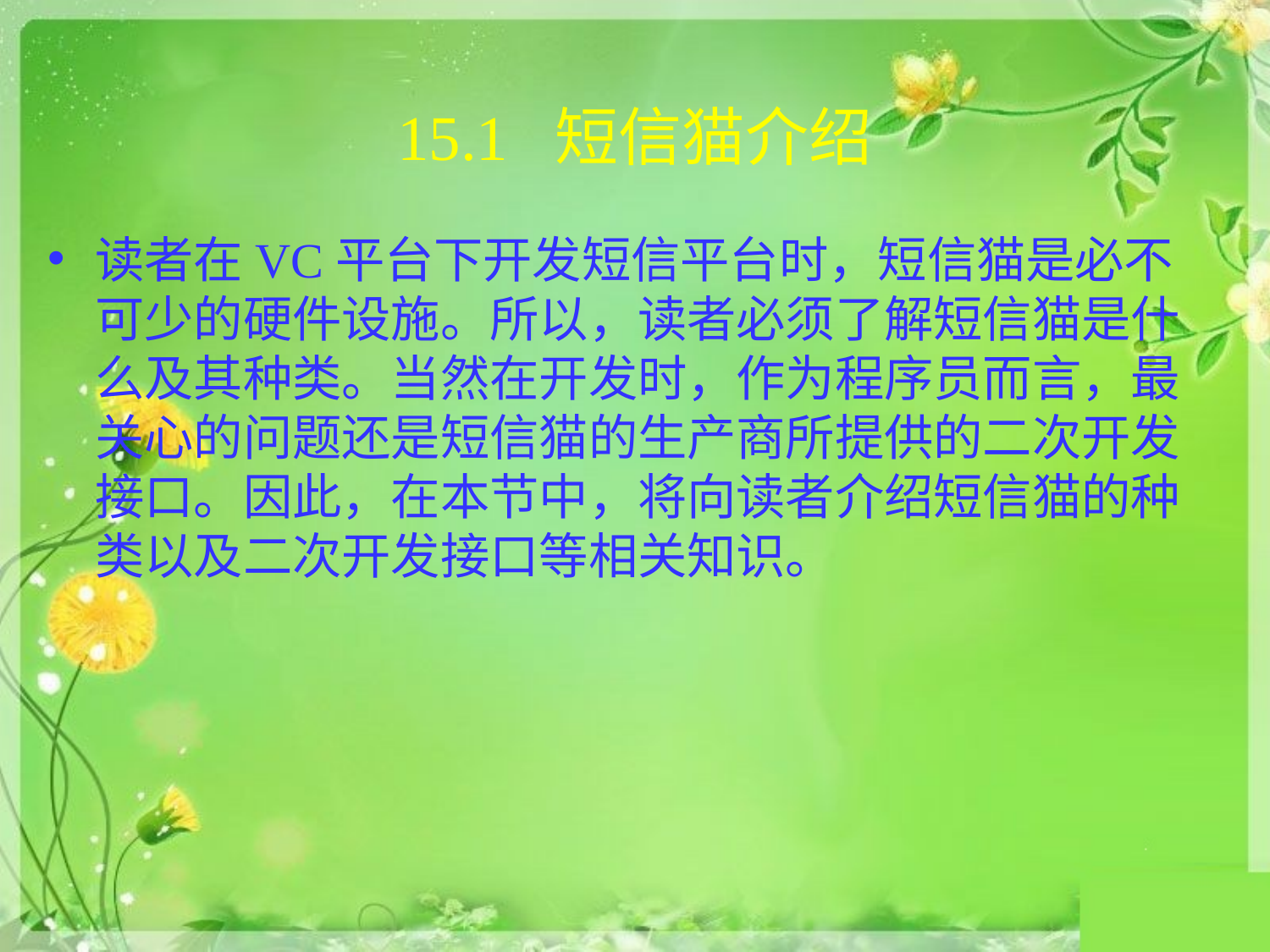

# 15.1  短信猫介绍
读者在VC平台下开发短信平台时，短信猫是必不可少的硬件设施。所以，读者必须了解短信猫是什么及其种类。当然在开发时，作为程序员而言，最关心的问题还是短信猫的生产商所提供的二次开发接口。因此，在本节中，将向读者介绍短信猫的种类以及二次开发接口等相关知识。